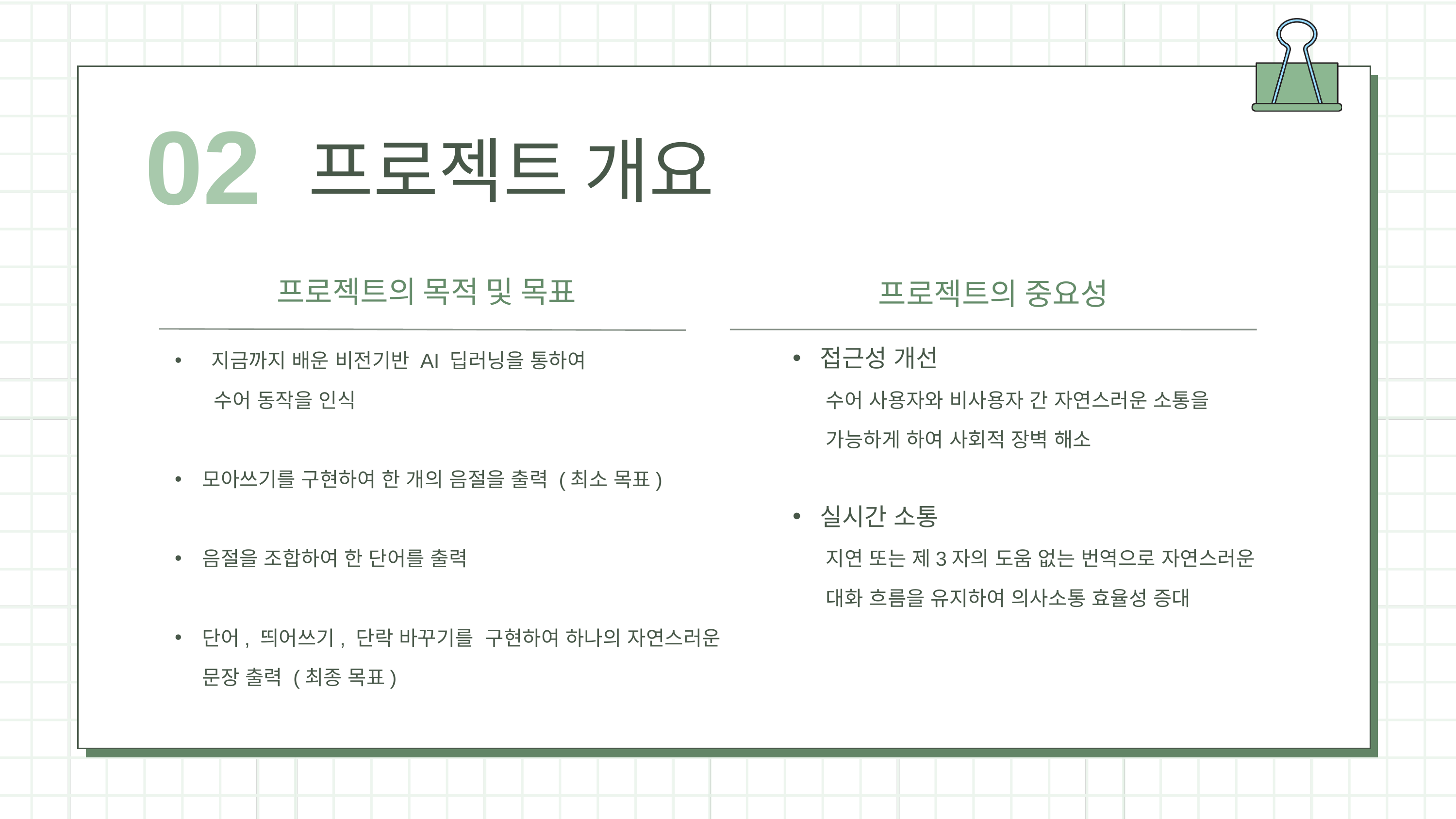

02
프로젝트 개요
프로젝트의 목적 및 목표
프로젝트의 중요성

 지금까지 배운 비전기반 AI 딥러닝을 통하여
      수어 동작을 인식

모아쓰기를 구현하여 한 개의 음절을 출력 (최소 목표)

음절을 조합하여 한 단어를 출력

단어, 띄어쓰기, 단락 바꾸기를  구현하여 하나의 자연스러운 문장 출력 (최종 목표)

접근성 개선
     수어 사용자와 비사용자 간 자연스러운 소통을
     가능하게 하여 사회적 장벽 해소

실시간 소통
     지연 또는 제3자의 도움 없는 번역으로 자연스러운
     대화 흐름을 유지하여 의사소통 효율성 증대